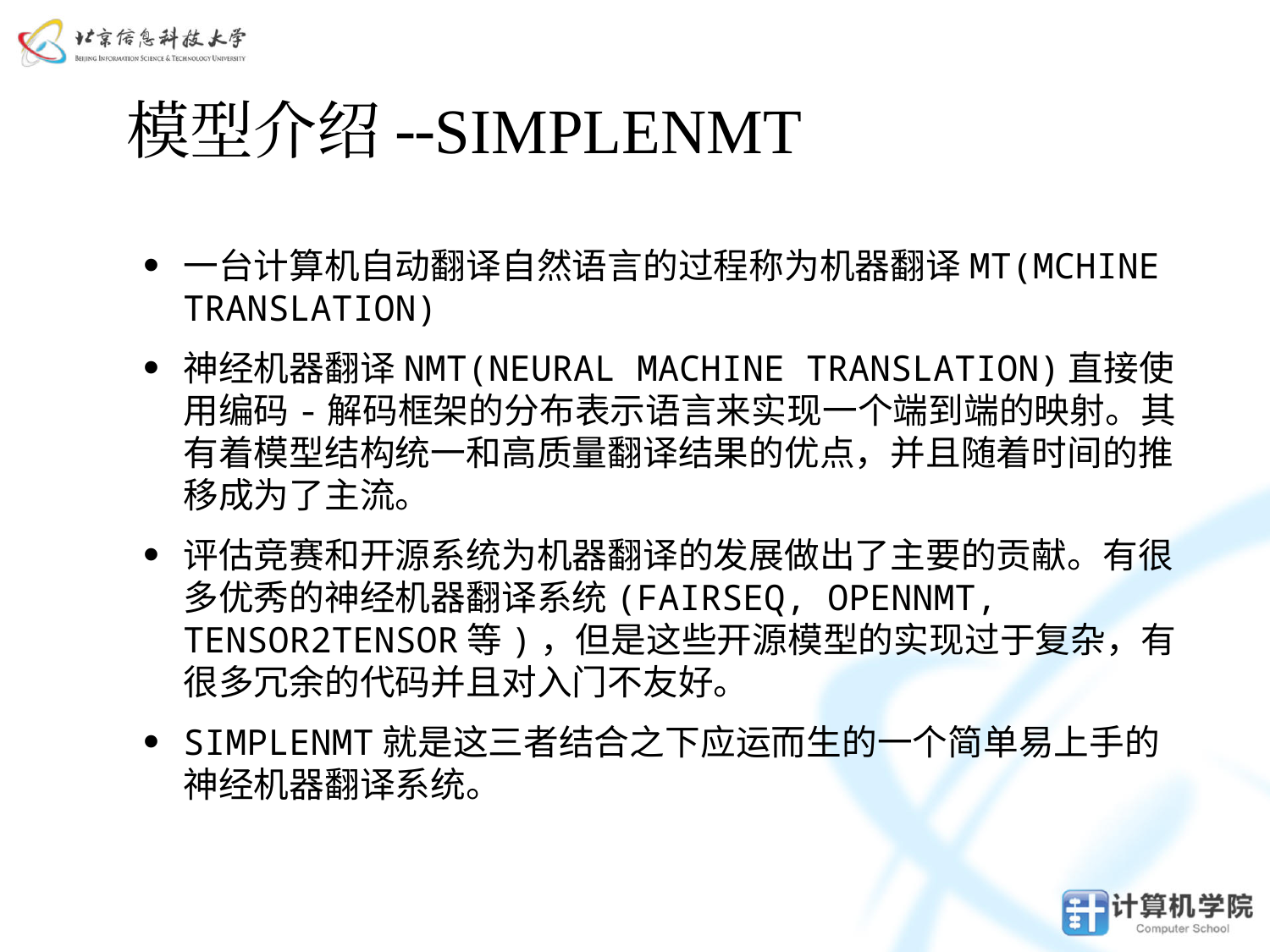

# 模型介绍--SimpleNMt
一台计算机自动翻译自然语言的过程称为机器翻译MT(Mchine Translation)
神经机器翻译NMT(Neural Machine Translation)直接使用编码-解码框架的分布表示语言来实现一个端到端的映射。其有着模型结构统一和高质量翻译结果的优点，并且随着时间的推移成为了主流。
评估竞赛和开源系统为机器翻译的发展做出了主要的贡献。有很多优秀的神经机器翻译系统(fairseq, OpenNMT, Tensor2Tensor等)，但是这些开源模型的实现过于复杂，有很多冗余的代码并且对入门不友好。
SIMPLENMT就是这三者结合之下应运而生的一个简单易上手的神经机器翻译系统。